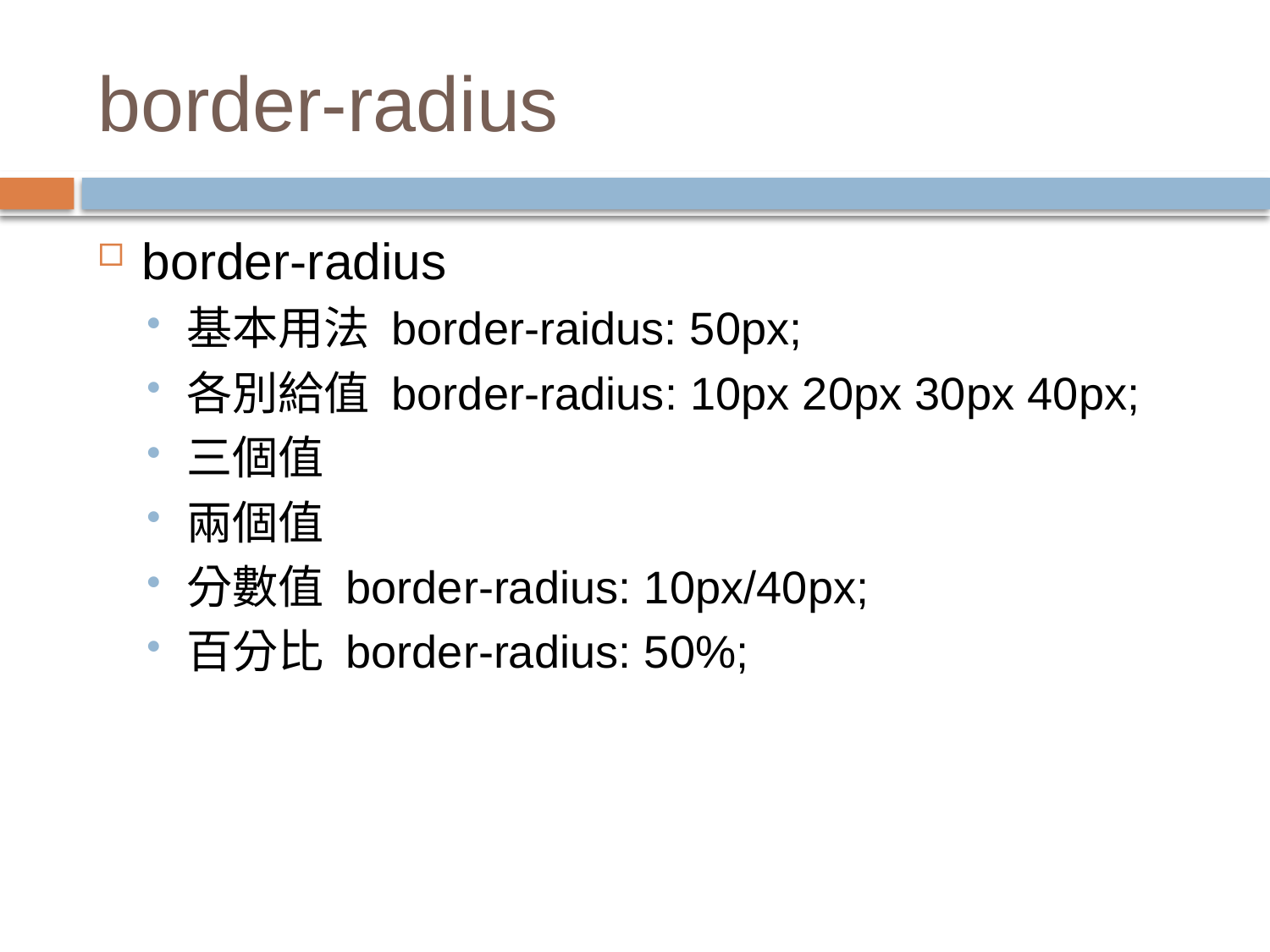

# border-radius
border-radius
基本用法 border-raidus: 50px;
各別給值 border-radius: 10px 20px 30px 40px;
三個值
兩個值
分數值 border-radius: 10px/40px;
百分比 border-radius: 50%;